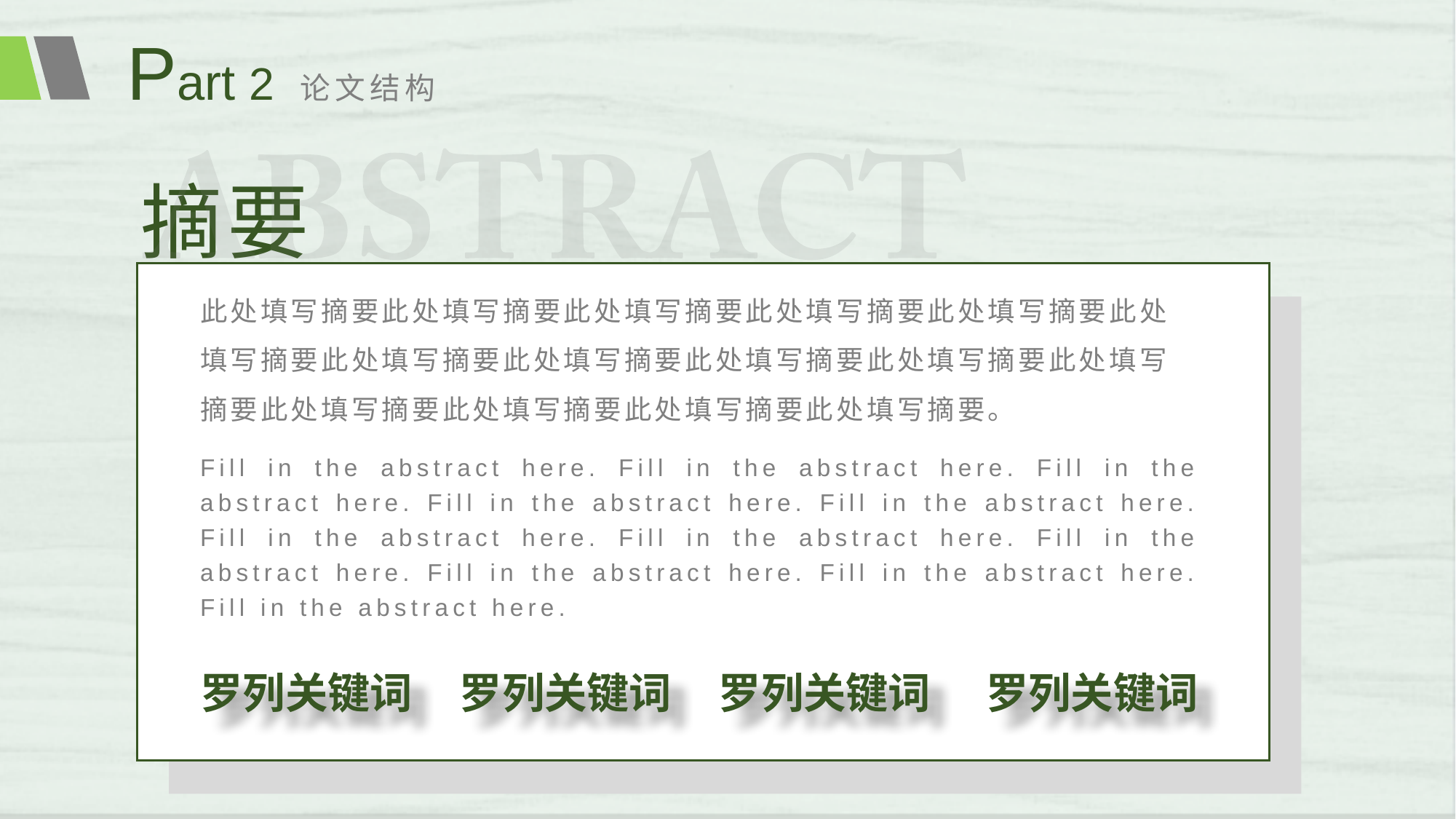

Part 2
论文结构

摘要

此处填写摘要此处填写摘要此处填写摘要此处填写摘要此处填写摘要此处填写摘要此处填写摘要此处填写摘要此处填写摘要此处填写摘要此处填写摘要此处填写摘要此处填写摘要此处填写摘要此处填写摘要。

Fill in the abstract here. Fill in the abstract here. Fill in the abstract here. Fill in the abstract here. Fill in the abstract here. Fill in the abstract here. Fill in the abstract here. Fill in the abstract here. Fill in the abstract here. Fill in the abstract here. Fill in the abstract here.

罗列关键词
罗列关键词
罗列关键词
罗列关键词